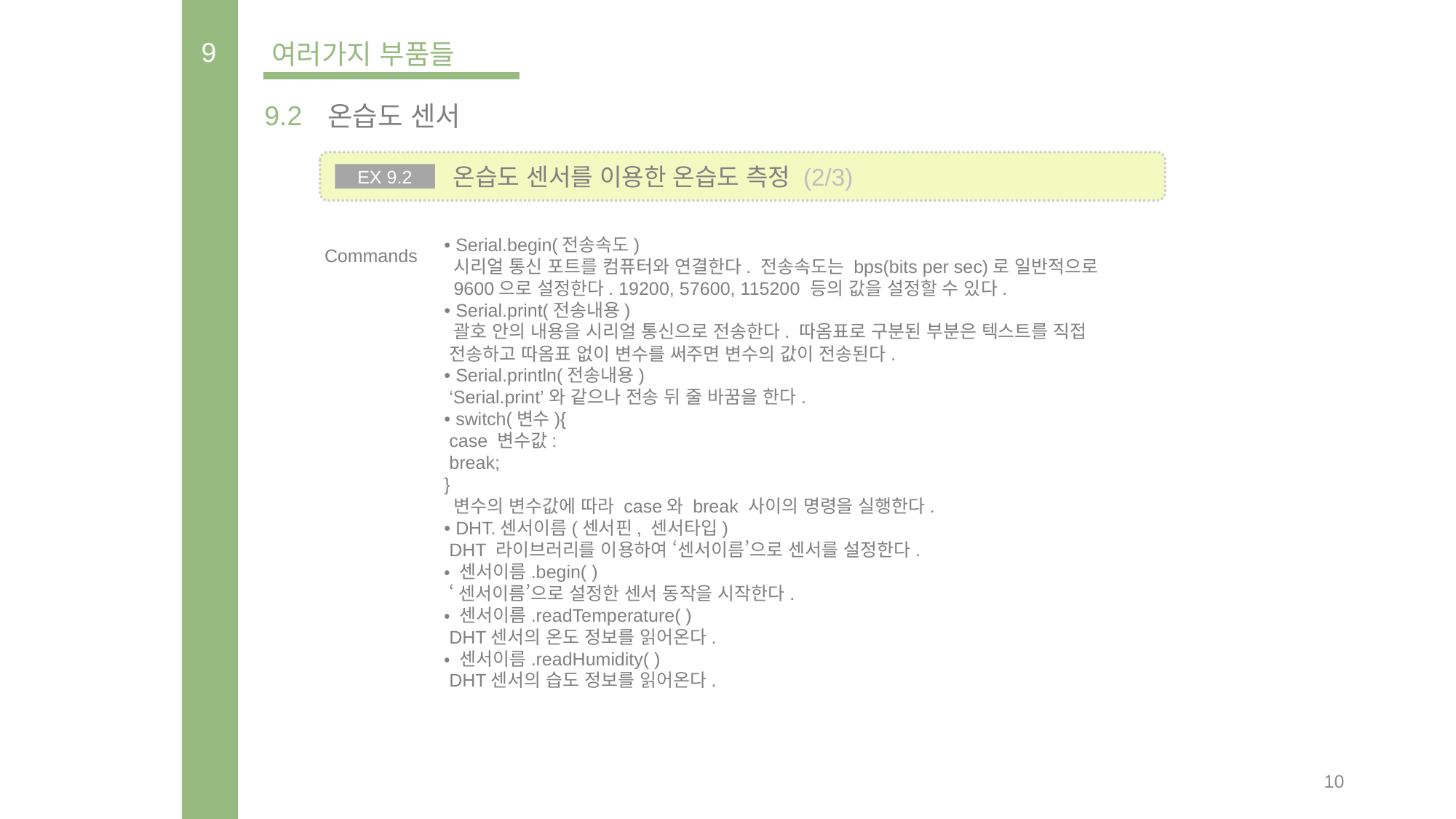

9
여러가지 부품들
9.2
온습도 센서
                 온습도 센서를 이용한 온습도 측정 (2/3)
EX 9.2
Commands
• Serial.begin(전송속도)
 시리얼 통신 포트를 컴퓨터와 연결한다. 전송속도는 bps(bits per sec)로 일반적으로
 9600으로 설정한다. 19200, 57600, 115200 등의 값을 설정할 수 있다.
• Serial.print(전송내용)
 괄호 안의 내용을 시리얼 통신으로 전송한다. 따옴표로 구분된 부분은 텍스트를 직접
 전송하고 따옴표 없이 변수를 써주면 변수의 값이 전송된다.
• Serial.println(전송내용)
 ‘Serial.print’와 같으나 전송 뒤 줄 바꿈을 한다.
• switch(변수){
 case 변수값:
 break;
}
 변수의 변수값에 따라 case와 break 사이의 명령을 실행한다.
• DHT.센서이름(센서핀, 센서타입)
 DHT 라이브러리를 이용하여 ‘센서이름’으로 센서를 설정한다.
• 센서이름.begin( )
 ‘센서이름’으로 설정한 센서 동작을 시작한다.
• 센서이름.readTemperature( )
 DHT센서의 온도 정보를 읽어온다.
• 센서이름.readHumidity( )
 DHT센서의 습도 정보를 읽어온다.
10